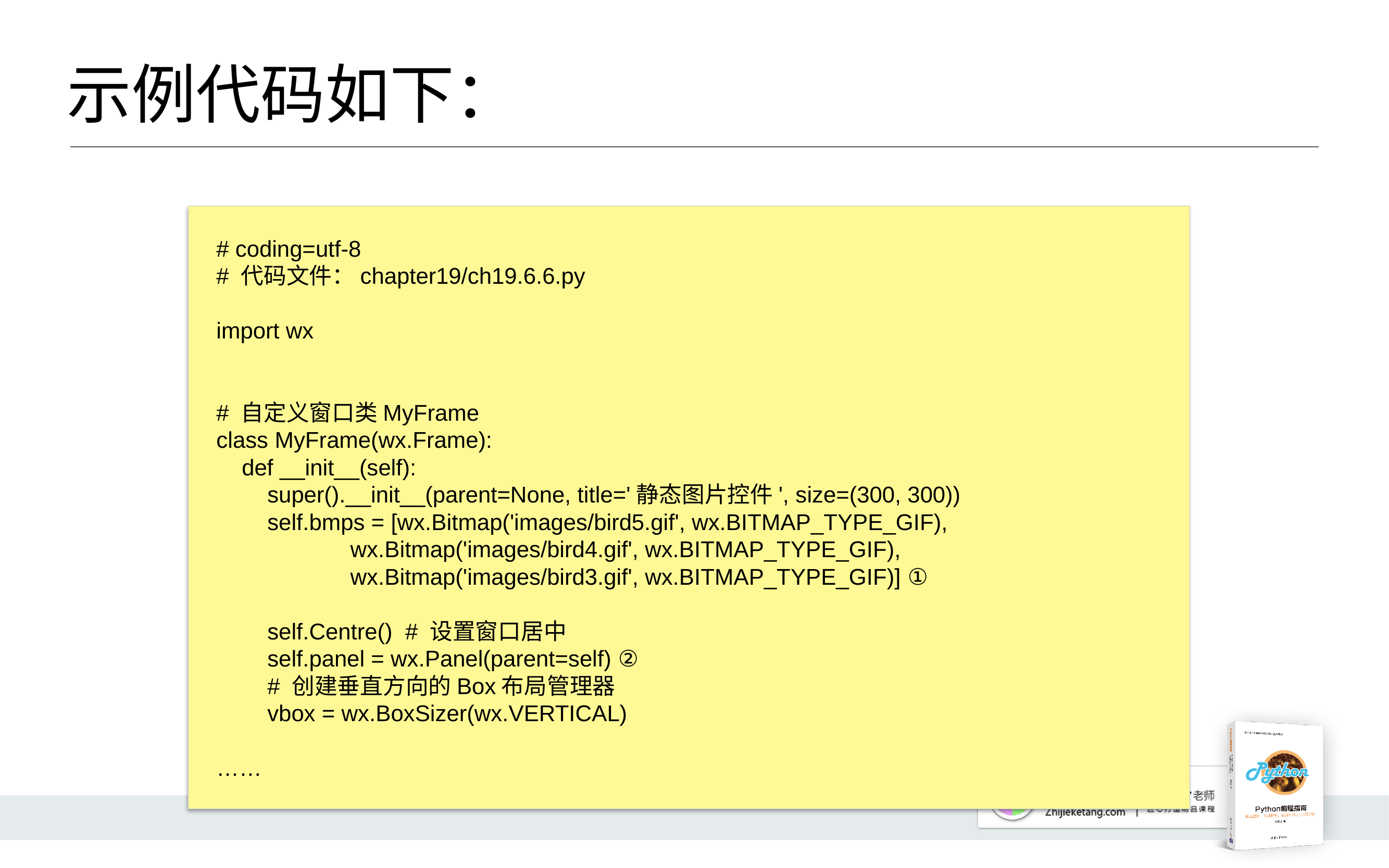

# 示例代码如下：
# coding=utf-8
# 代码文件：chapter19/ch19.6.6.py

import wx

# 自定义窗口类MyFrame
class MyFrame(wx.Frame):
    def __init__(self):
        super().__init__(parent=None, title='静态图片控件', size=(300, 300))
        self.bmps = [wx.Bitmap('images/bird5.gif', wx.BITMAP_TYPE_GIF),
                     wx.Bitmap('images/bird4.gif', wx.BITMAP_TYPE_GIF),
                     wx.Bitmap('images/bird3.gif', wx.BITMAP_TYPE_GIF)] ①

        self.Centre()  # 设置窗口居中
        self.panel = wx.Panel(parent=self) ②
        # 创建垂直方向的Box布局管理器
        vbox = wx.BoxSizer(wx.VERTICAL)

……